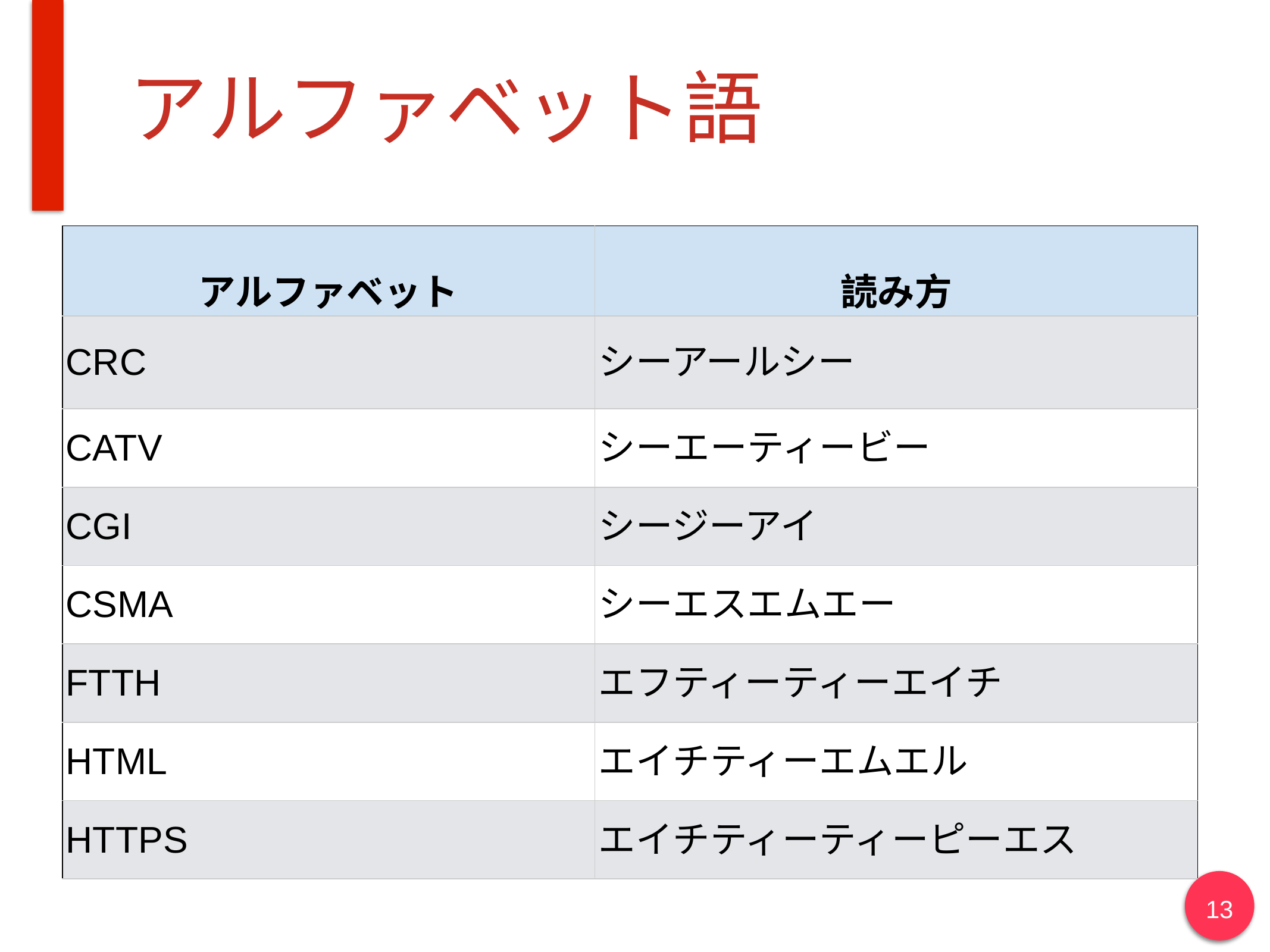

# アルファベット語
| アルファベット | 読み方 |
| --- | --- |
| CRC | シーアールシー |
| CATV | シーエーティービー |
| CGI | シージーアイ |
| CSMA | シーエスエムエー |
| FTTH | エフティーティーエイチ |
| HTML | エイチティーエムエル |
| HTTPS | エイチティーティーピーエス |
13